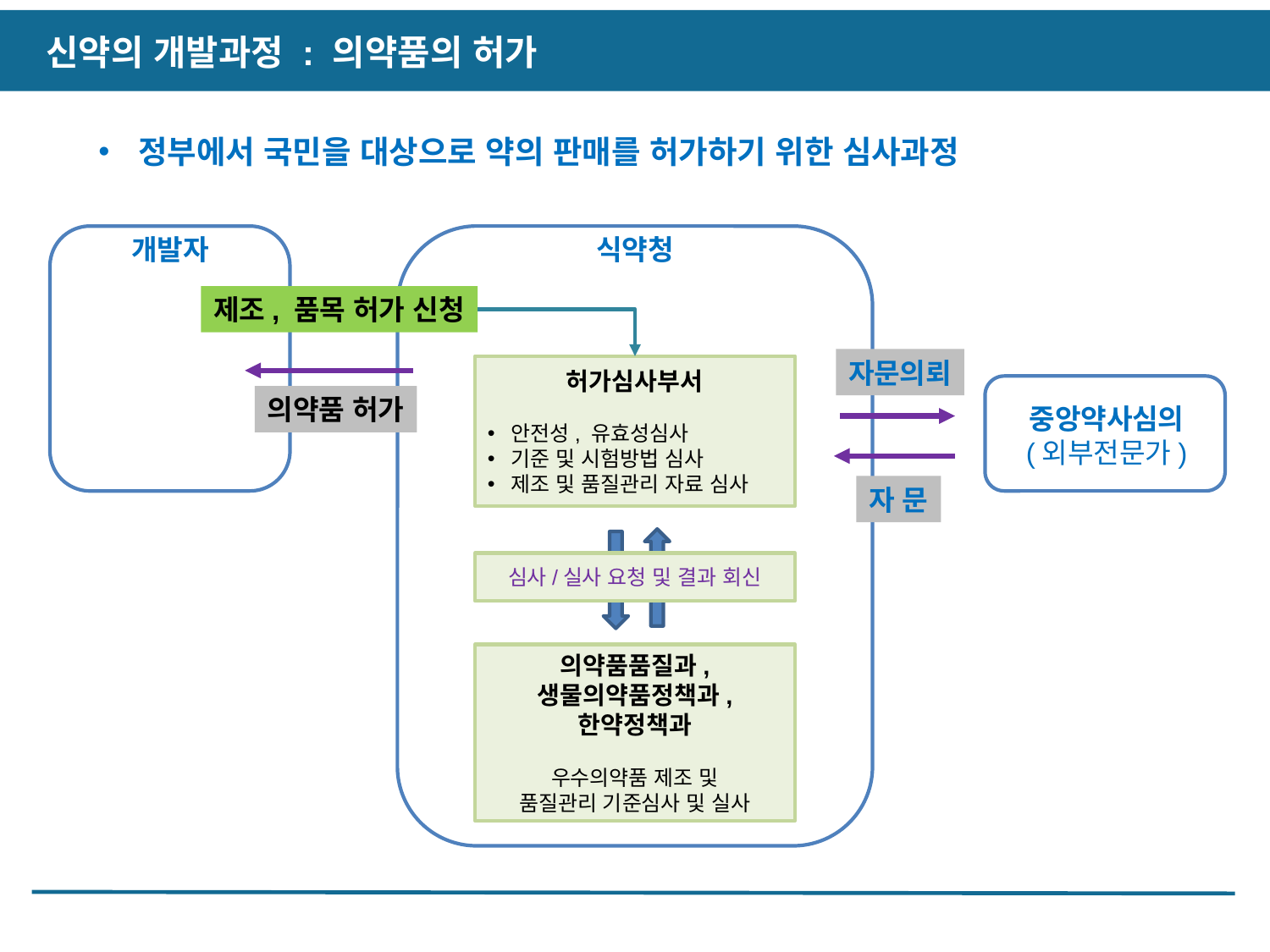

신약의 개발과정 : 의약품의 허가
정부에서 국민을 대상으로 약의 판매를 허가하기 위한 심사과정

개발자

식약청
제조, 품목 허가 신청
자문의뢰
허가심사부서

안전성, 유효성심사
기준 및 시험방법 심사
제조 및 품질관리 자료 심사

의약품 허가
중앙약사심의
(외부전문가)
자 문

심사/실사 요청 및 결과 회신
의약품품질과,
생물의약품정책과,
한약정책과

우수의약품 제조 및
품질관리 기준심사 및 실사